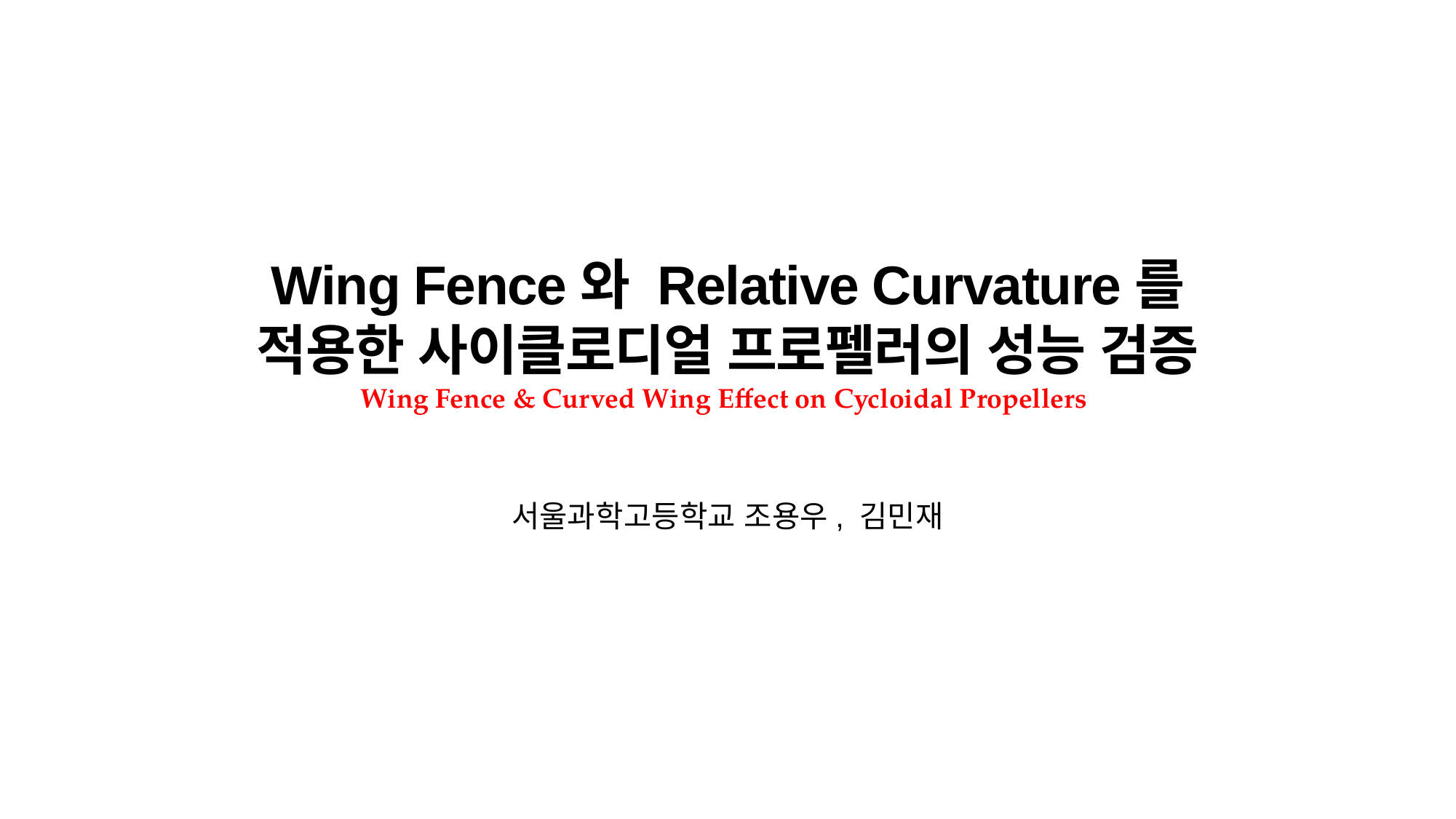

# Wing Fence와 Relative Curvature를 적용한 사이클로디얼 프로펠러의 성능 검증 Wing Fence & Curved Wing Effect on Cycloidal Propellers
서울과학고등학교 조용우, 김민재